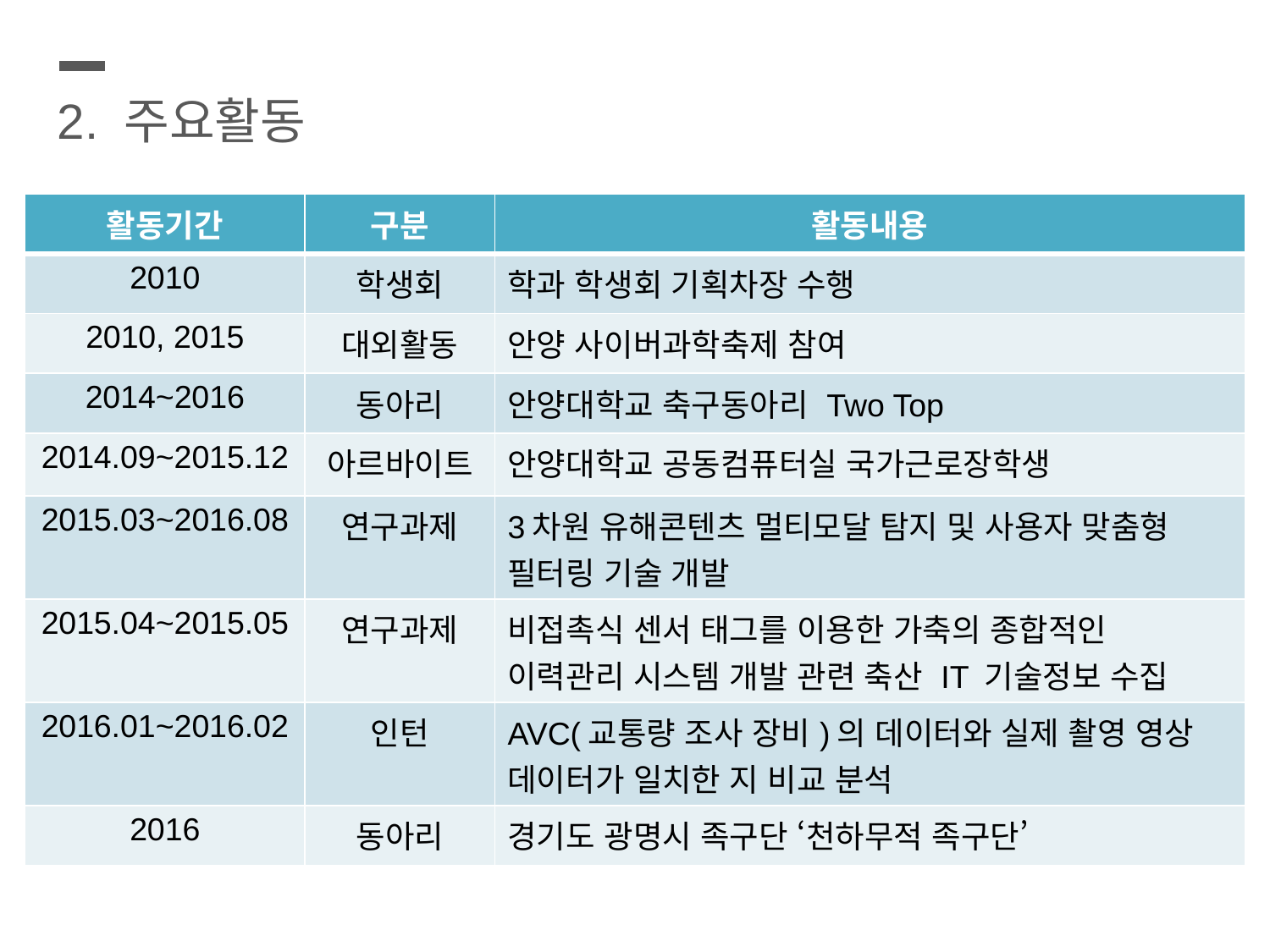

2. 주요활동
| 활동기간 | 구분 | 활동내용 |
| --- | --- | --- |
| 2010 | 학생회 | 학과 학생회 기획차장 수행 |
| 2010, 2015 | 대외활동 | 안양 사이버과학축제 참여 |
| 2014~2016 | 동아리 | 안양대학교 축구동아리 Two Top |
| 2014.09~2015.12 | 아르바이트 | 안양대학교 공동컴퓨터실 국가근로장학생 |
| 2015.03~2016.08 | 연구과제 | 3차원 유해콘텐츠 멀티모달 탐지 및 사용자 맞춤형 필터링 기술 개발 |
| 2015.04~2015.05 | 연구과제 | 비접촉식 센서 태그를 이용한 가축의 종합적인 이력관리 시스템 개발 관련 축산 IT 기술정보 수집 |
| 2016.01~2016.02 | 인턴 | AVC(교통량 조사 장비)의 데이터와 실제 촬영 영상 데이터가 일치한 지 비교 분석 |
| 2016 | 동아리 | 경기도 광명시 족구단 ‘천하무적 족구단’ |